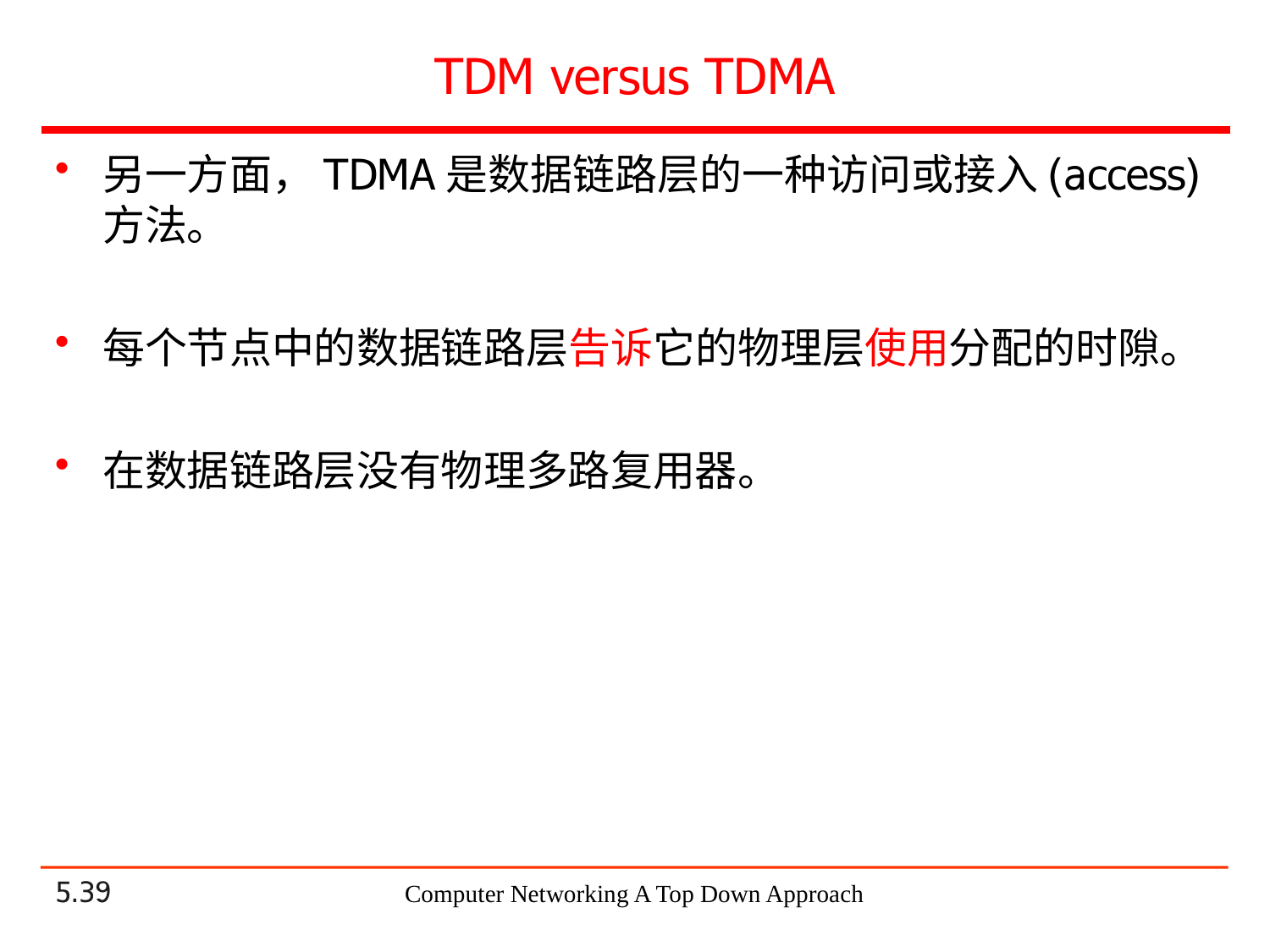

# TDM versus TDMA
另一方面，TDMA是数据链路层的一种访问或接入(access)方法。

每个节点中的数据链路层告诉它的物理层使用分配的时隙。

在数据链路层没有物理多路复用器。